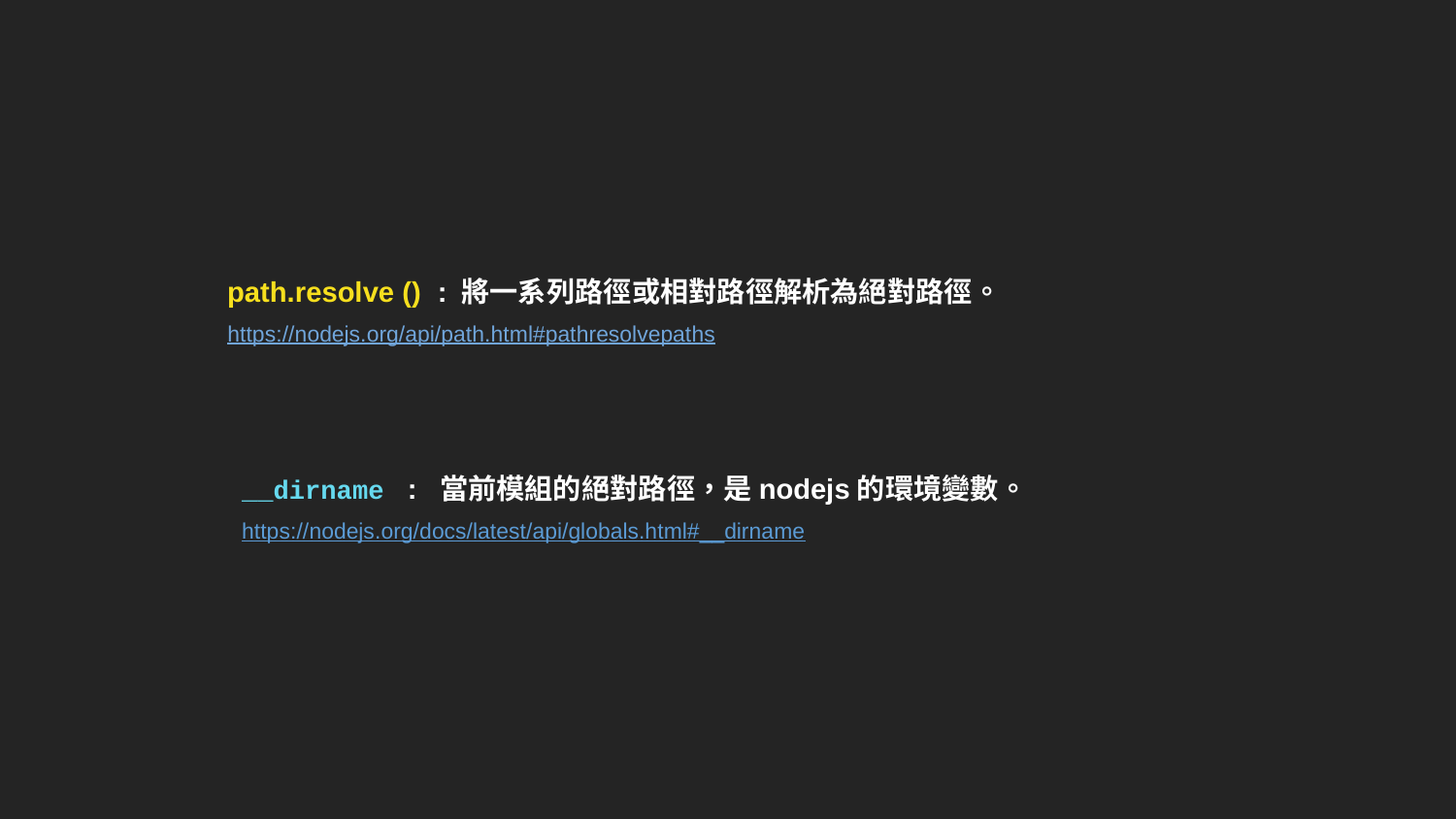

path.resolve ()  : 將一系列路徑或相對路徑解析為絕對路徑。
https://nodejs.org/api/path.html#pathresolvepaths
__dirname  :  當前模組的絕對路徑，是nodejs的環境變數。
https://nodejs.org/docs/latest/api/globals.html#__dirname